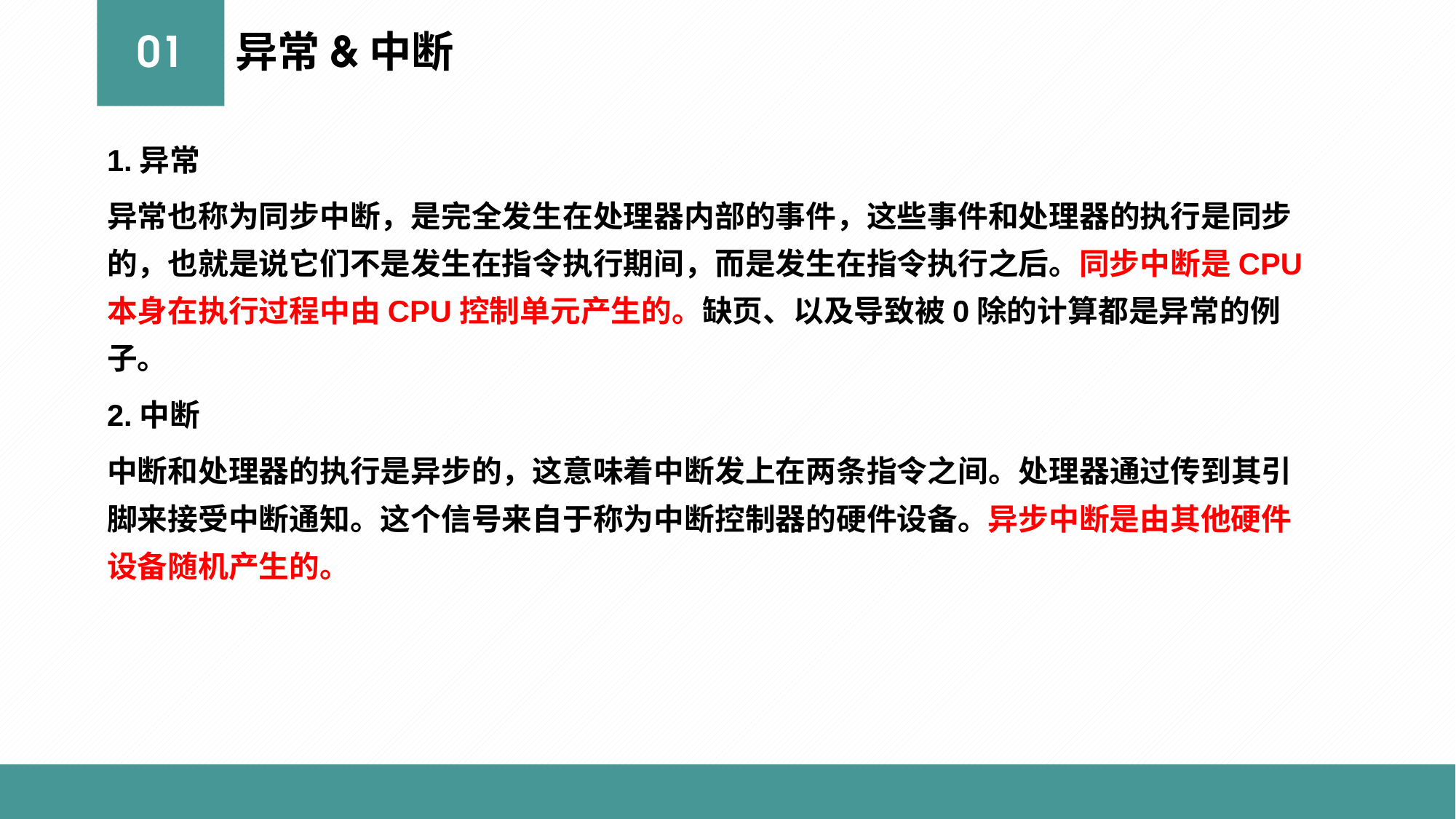

01
异常&中断
1.异常
异常也称为同步中断，是完全发生在处理器内部的事件，这些事件和处理器的执行是同步的，也就是说它们不是发生在指令执行期间，而是发生在指令执行之后。同步中断是CPU本身在执行过程中由CPU控制单元产生的。缺页、以及导致被0除的计算都是异常的例子。
2.中断
中断和处理器的执行是异步的，这意味着中断发上在两条指令之间。处理器通过传到其引脚来接受中断通知。这个信号来自于称为中断控制器的硬件设备。异步中断是由其他硬件设备随机产生的。